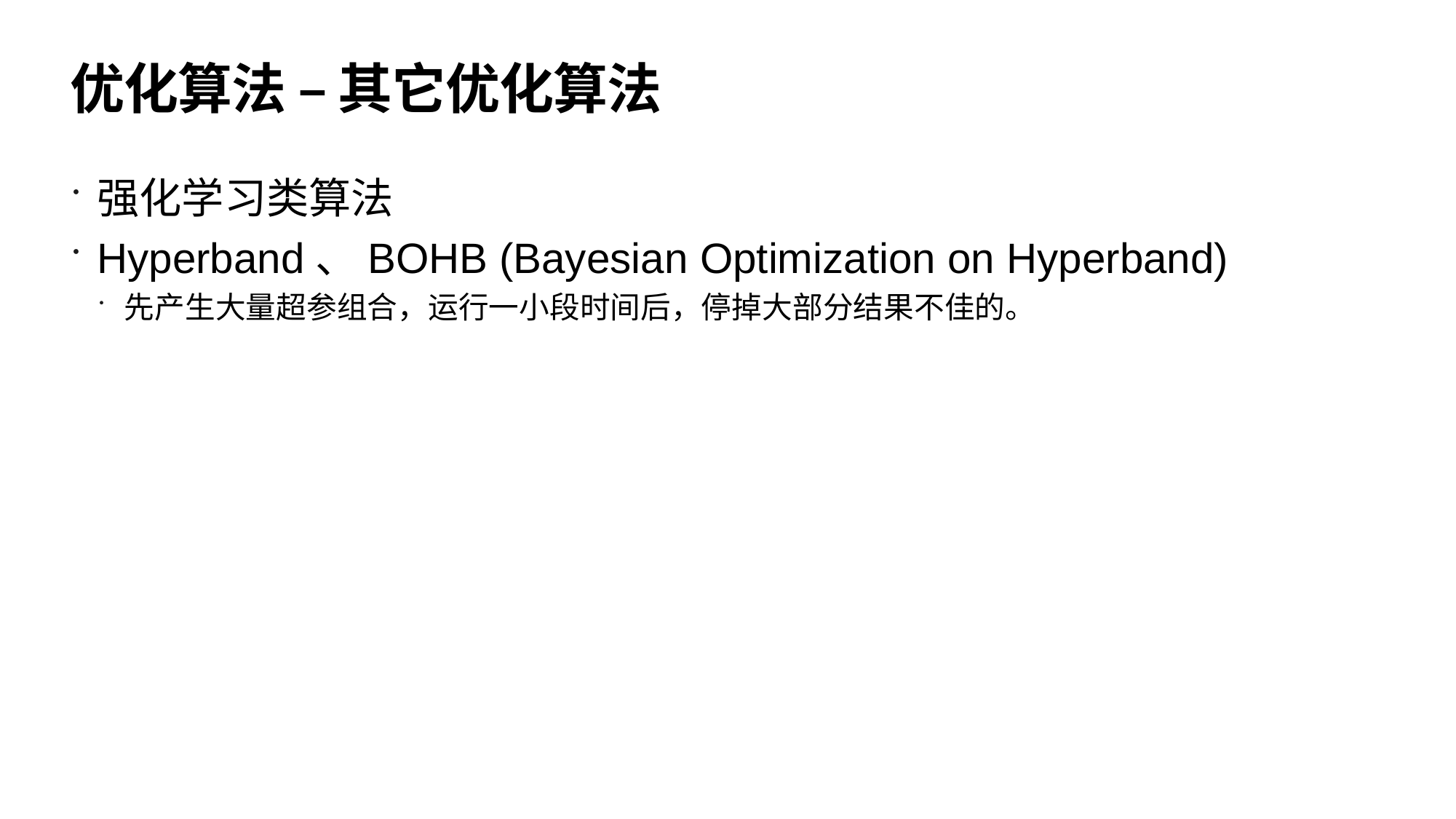

# 优化算法 – 其它优化算法
强化学习类算法
Hyperband、BOHB (Bayesian Optimization on Hyperband)
先产生大量超参组合，运行一小段时间后，停掉大部分结果不佳的。